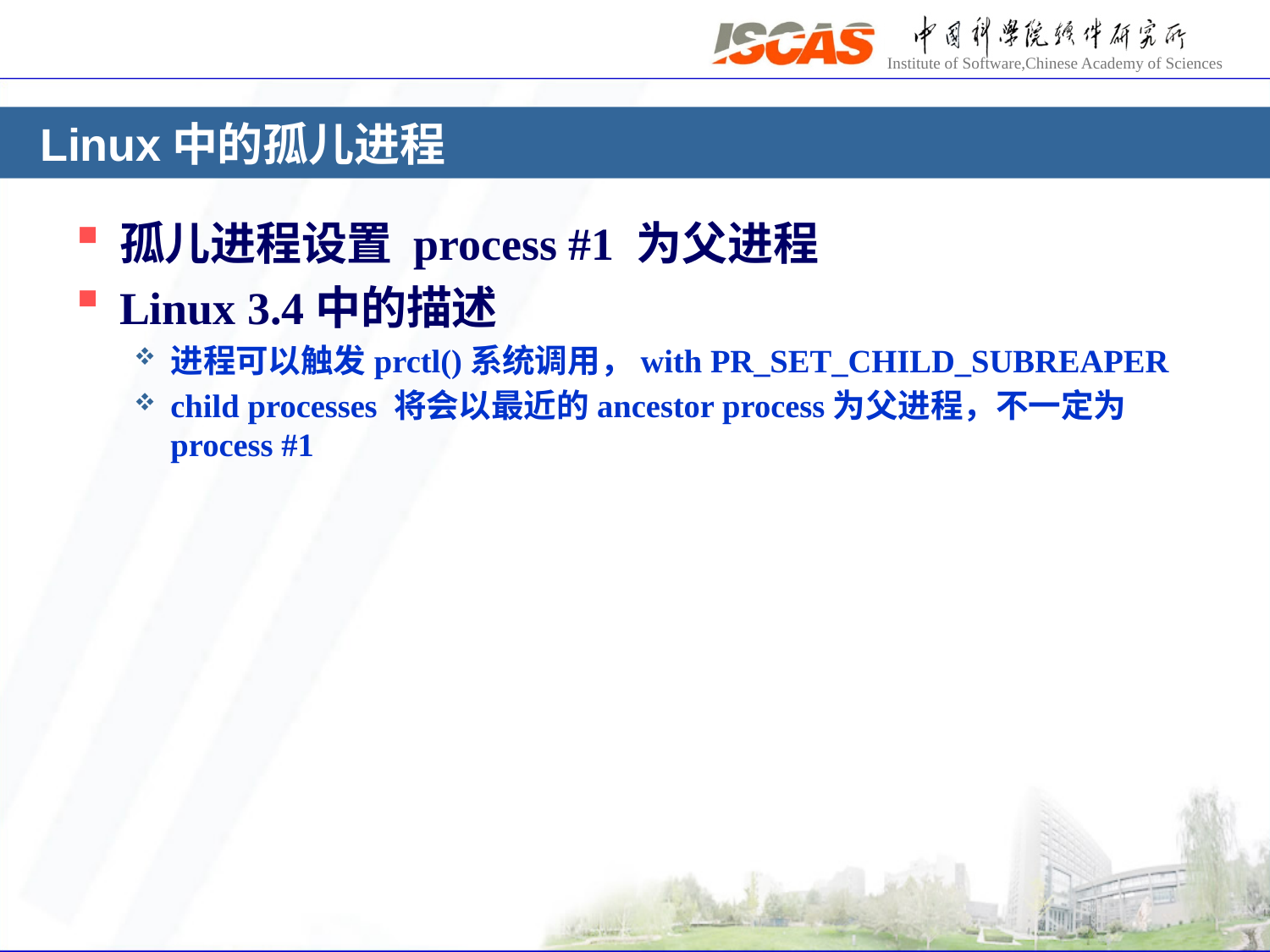

# Linux中的孤儿进程
孤儿进程设置 process #1 为父进程
Linux 3.4中的描述
进程可以触发prctl()系统调用，with PR_SET_CHILD_SUBREAPER
child processes 将会以最近的ancestor process为父进程，不一定为process #1